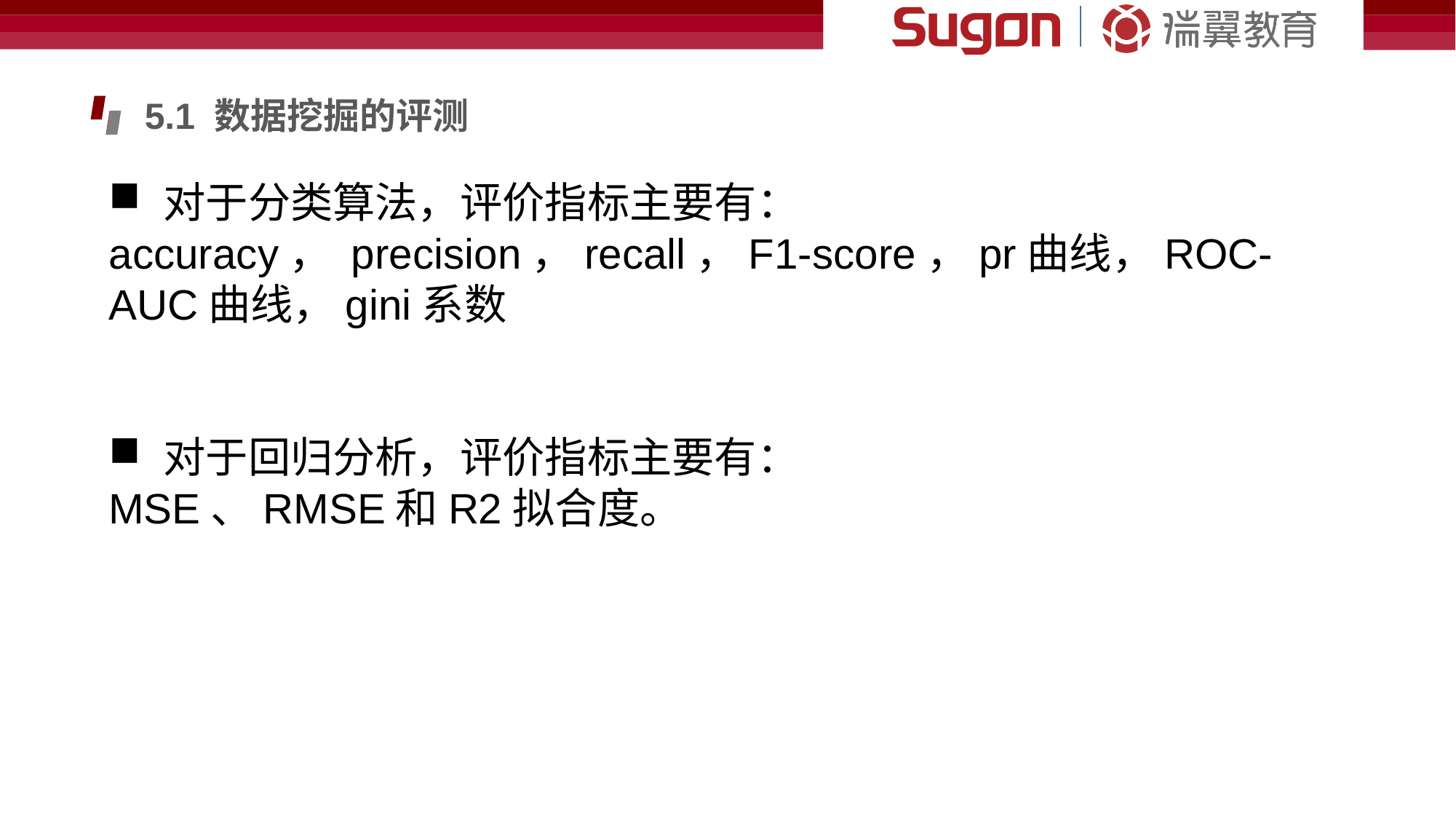

5.1 数据挖掘的评测

对于分类算法，评价指标主要有：
accuracy， precision，recall，F1-score，pr曲线，ROC-AUC曲线，gini系数

对于回归分析，评价指标主要有：
MSE、RMSE和R2拟合度。